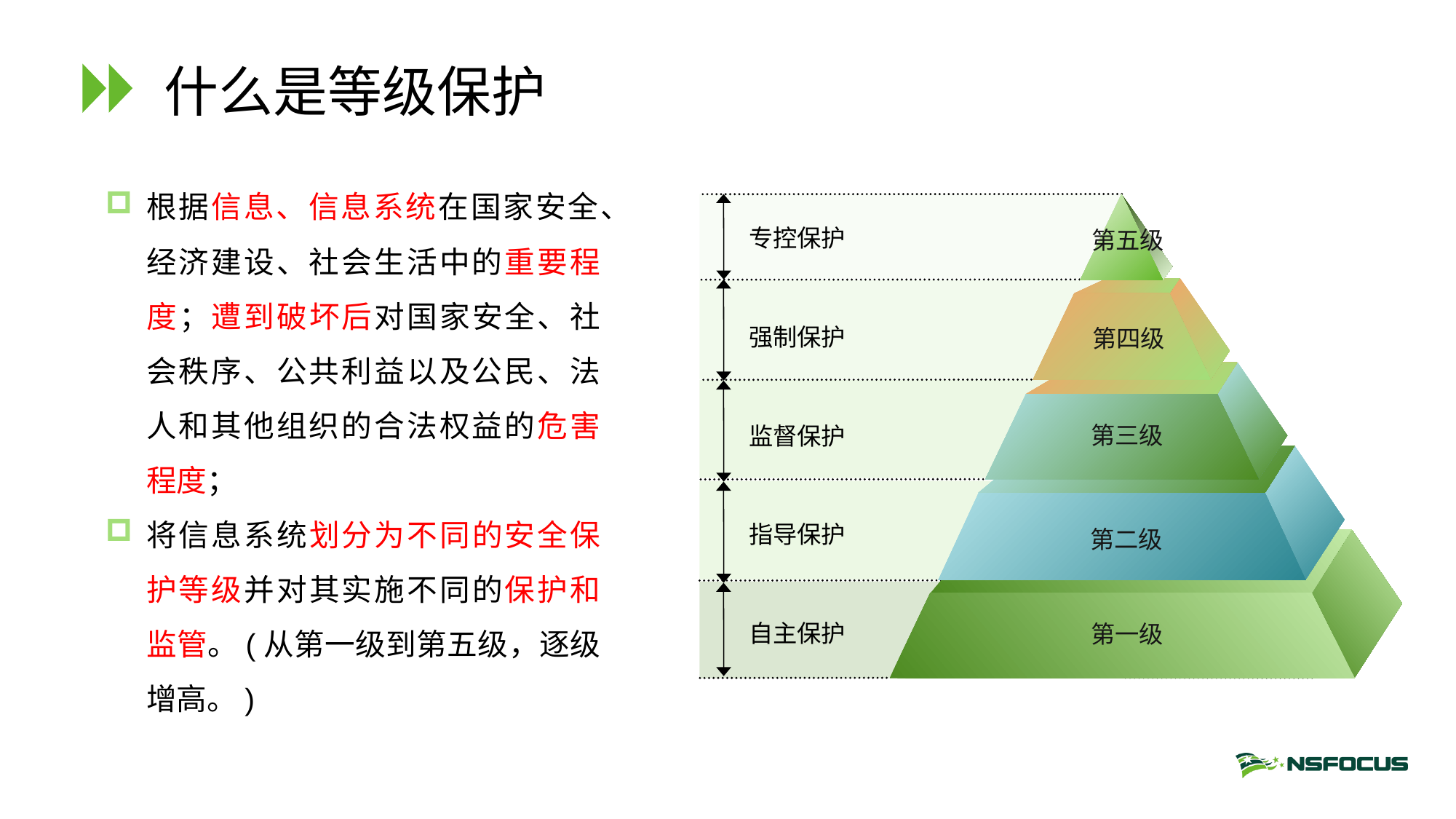

# 什么是等级保护
根据信息、信息系统在国家安全、经济建设、社会生活中的重要程度；遭到破坏后对国家安全、社会秩序、公共利益以及公民、法人和其他组织的合法权益的危害程度；
将信息系统划分为不同的安全保护等级并对其实施不同的保护和监管。(从第一级到第五级，逐级增高。)

专控保护
第五级

强制保护
第四级

第三级
监督保护

指导保护
第二级

自主保护
第一级